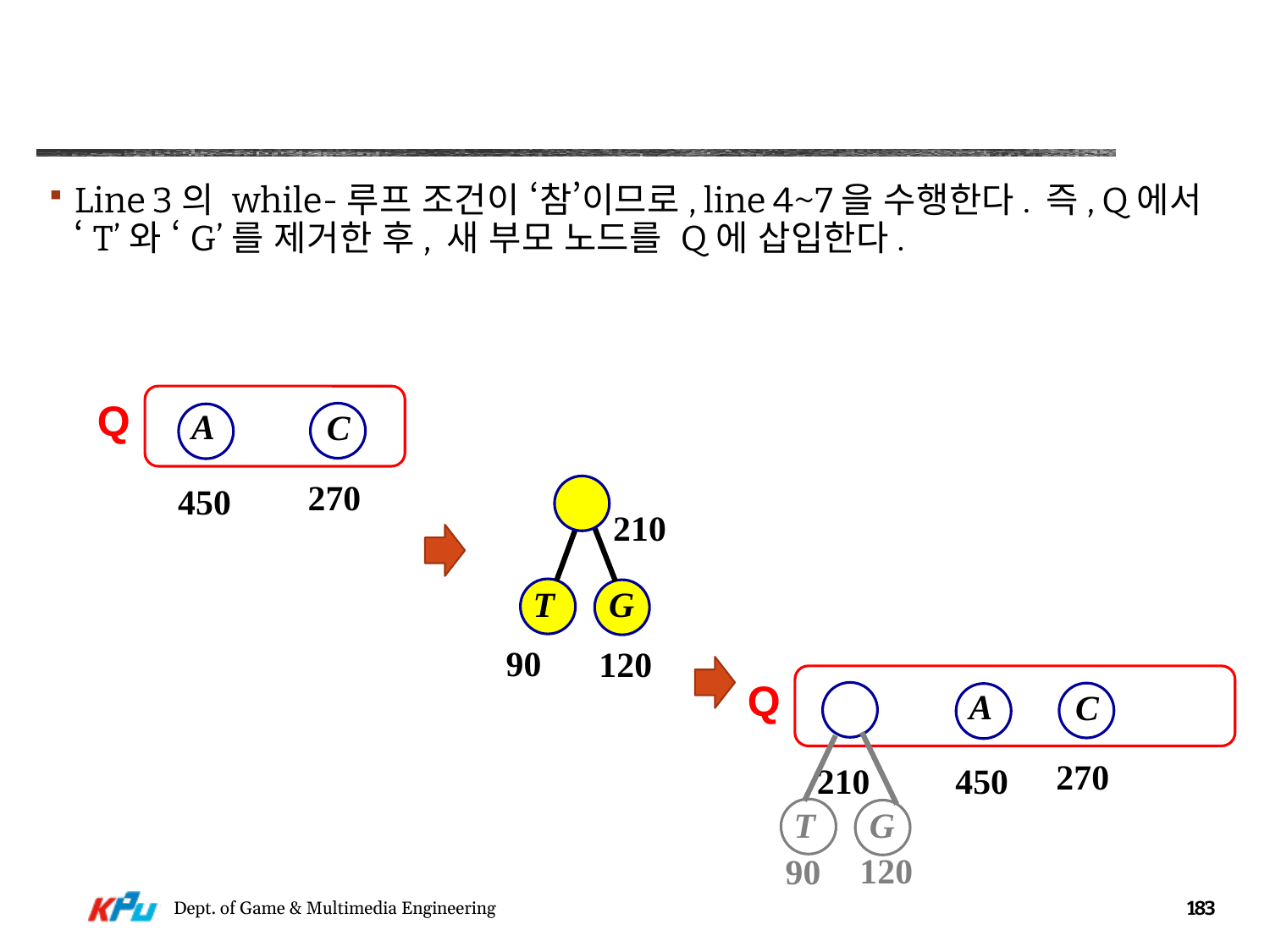

#
Line 3의 while-루프 조건이 ‘참’이므로, line 4~7을 수행한다. 즉, Q에서 ‘T’와 ‘G’를 제거한 후, 새 부모 노드를 Q에 삽입한다.

Q
A
C

270
450

210

T
G

90
120

Q
A
C

270
210
450
T
G

120
90
Dept. of Game & Multimedia Engineering
183